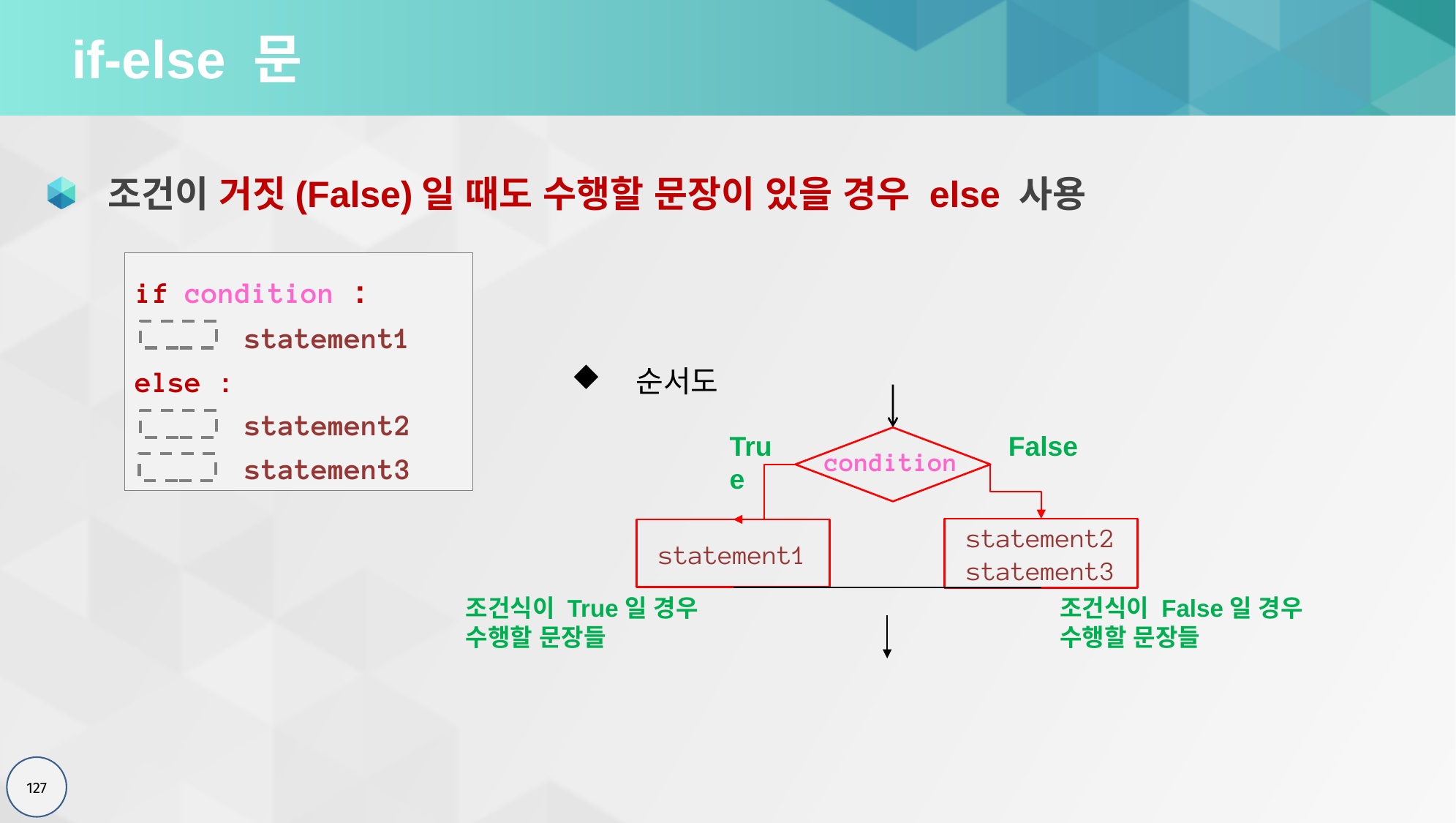

# if-else 문
 조건이 거짓(False)일 때도 수행할 문장이 있을 경우 else 사용
if condition :
	statement1
else :
	statement2
	statement3

  순서도
True
False

condition
statement2
statement3
statement1
조건식이 True일 경우 수행할 문장들
조건식이 False일 경우 수행할 문장들